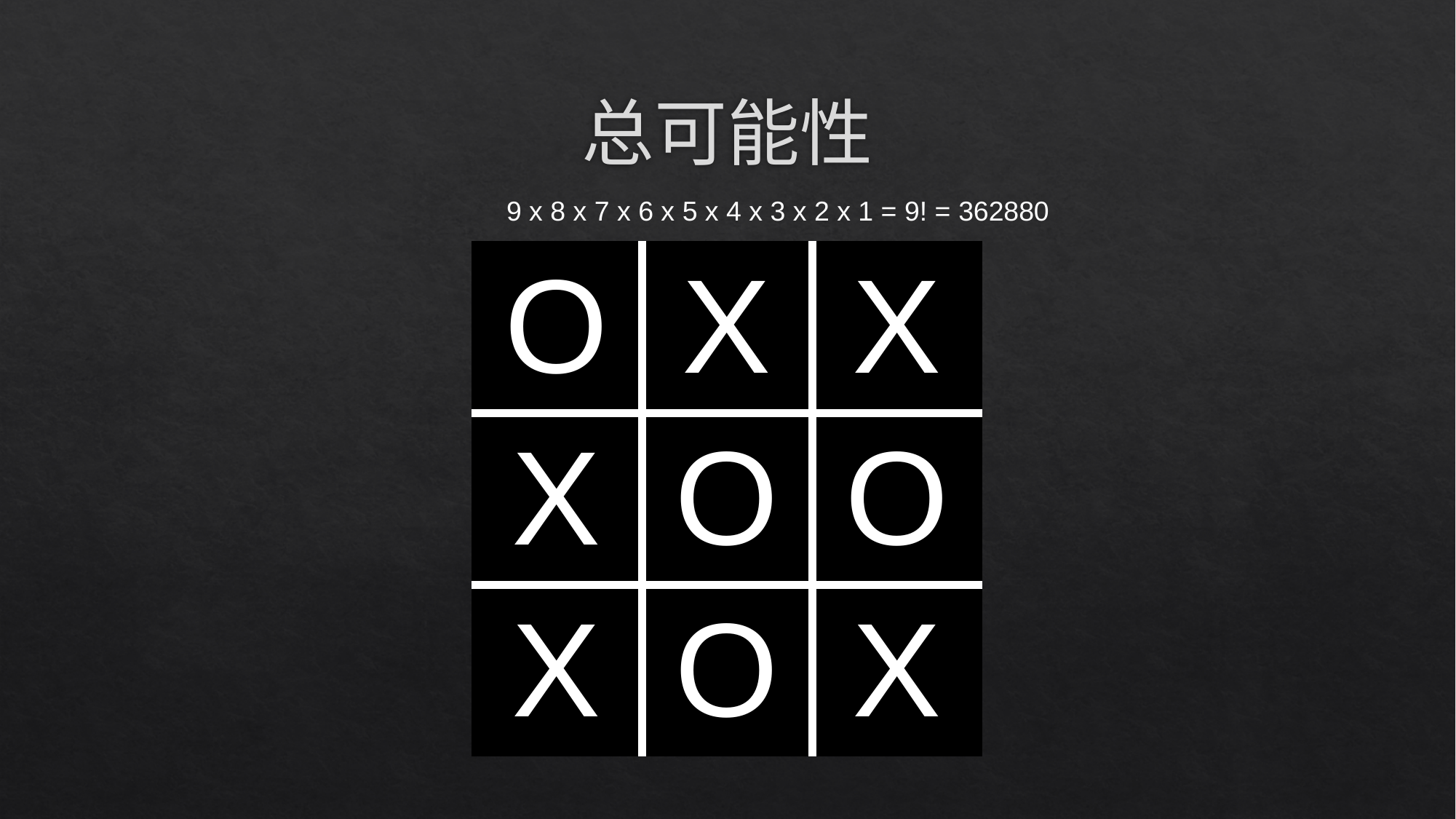

# 总可能性
9 x 8 x 7 x 6 x 5 x 4 x 3 x 2 x 1 = 9! = 362880
| O | X | X |
| --- | --- | --- |
| X | O | O |
| X | O | X |